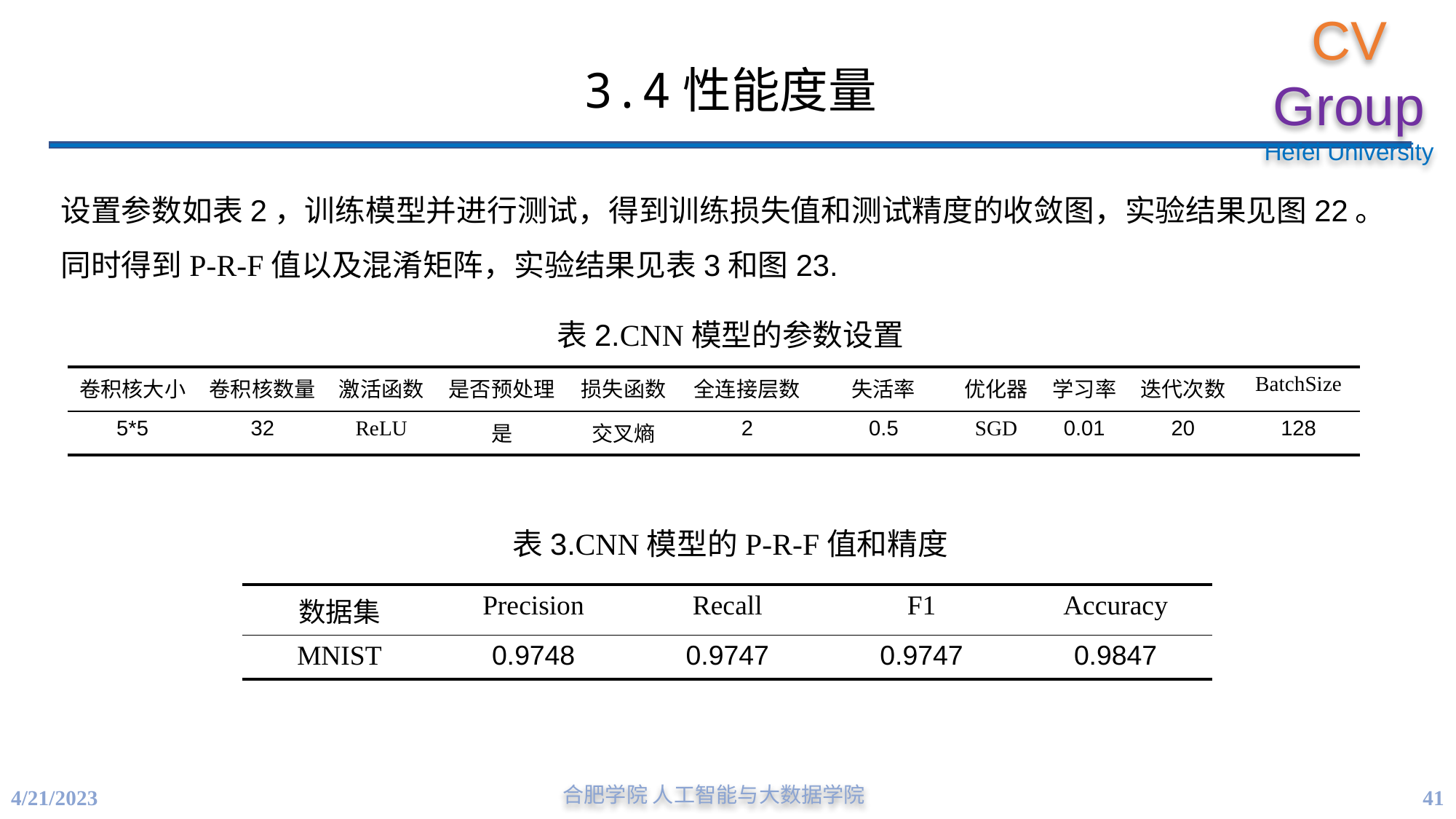

# 3.4性能度量
设置参数如表2，训练模型并进行测试，得到训练损失值和测试精度的收敛图，实验结果见图22。同时得到P-R-F值以及混淆矩阵，实验结果见表3和图23.
表2.CNN模型的参数设置

表3.CNN模型的P-R-F值和精度
| 卷积核大小 | 卷积核数量 | 激活函数 | 是否预处理 | 损失函数 | 全连接层数 | 失活率 | 优化器 | 学习率 | 迭代次数 | BatchSize |
| --- | --- | --- | --- | --- | --- | --- | --- | --- | --- | --- |
| 5\*5 | 32 | ReLU | 是 | 交叉熵 | 2 | 0.5 | SGD | 0.01 | 20 | 128 |
| 数据集 | Precision | Recall | F1 | Accuracy |
| --- | --- | --- | --- | --- |
| MNIST | 0.9748 | 0.9747 | 0.9747 | 0.9847 |
41
4/21/2023
合肥学院 人工智能与大数据学院